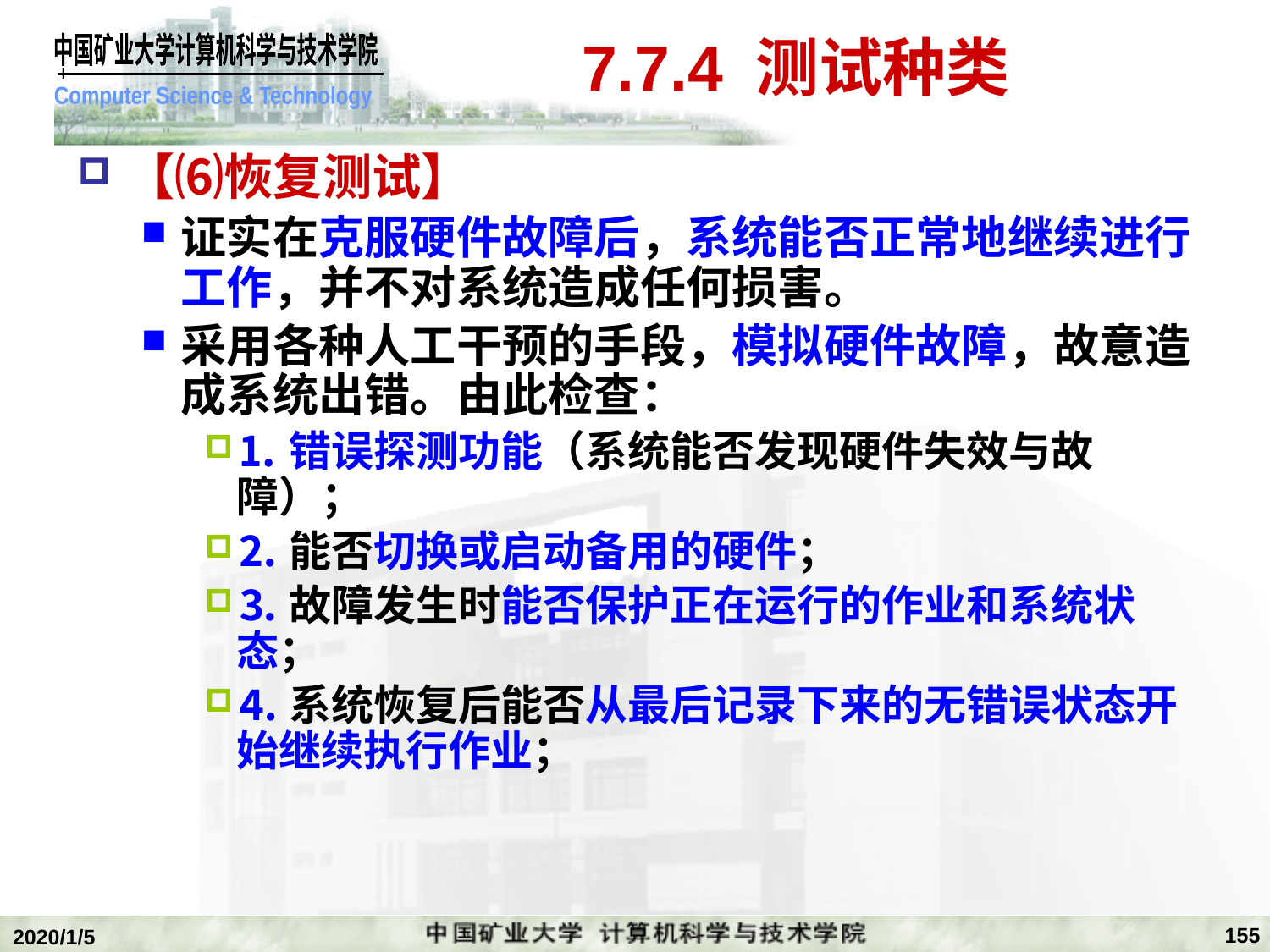

# 7.7.4 测试种类
【⑹恢复测试】
证实在克服硬件故障后，系统能否正常地继续进行工作，并不对系统造成任何损害。
采用各种人工干预的手段，模拟硬件故障，故意造成系统出错。由此检查：
⒈错误探测功能（系统能否发现硬件失效与故障）；
⒉能否切换或启动备用的硬件；
⒊故障发生时能否保护正在运行的作业和系统状态；
⒋系统恢复后能否从最后记录下来的无错误状态开始继续执行作业；
155
2020/1/5